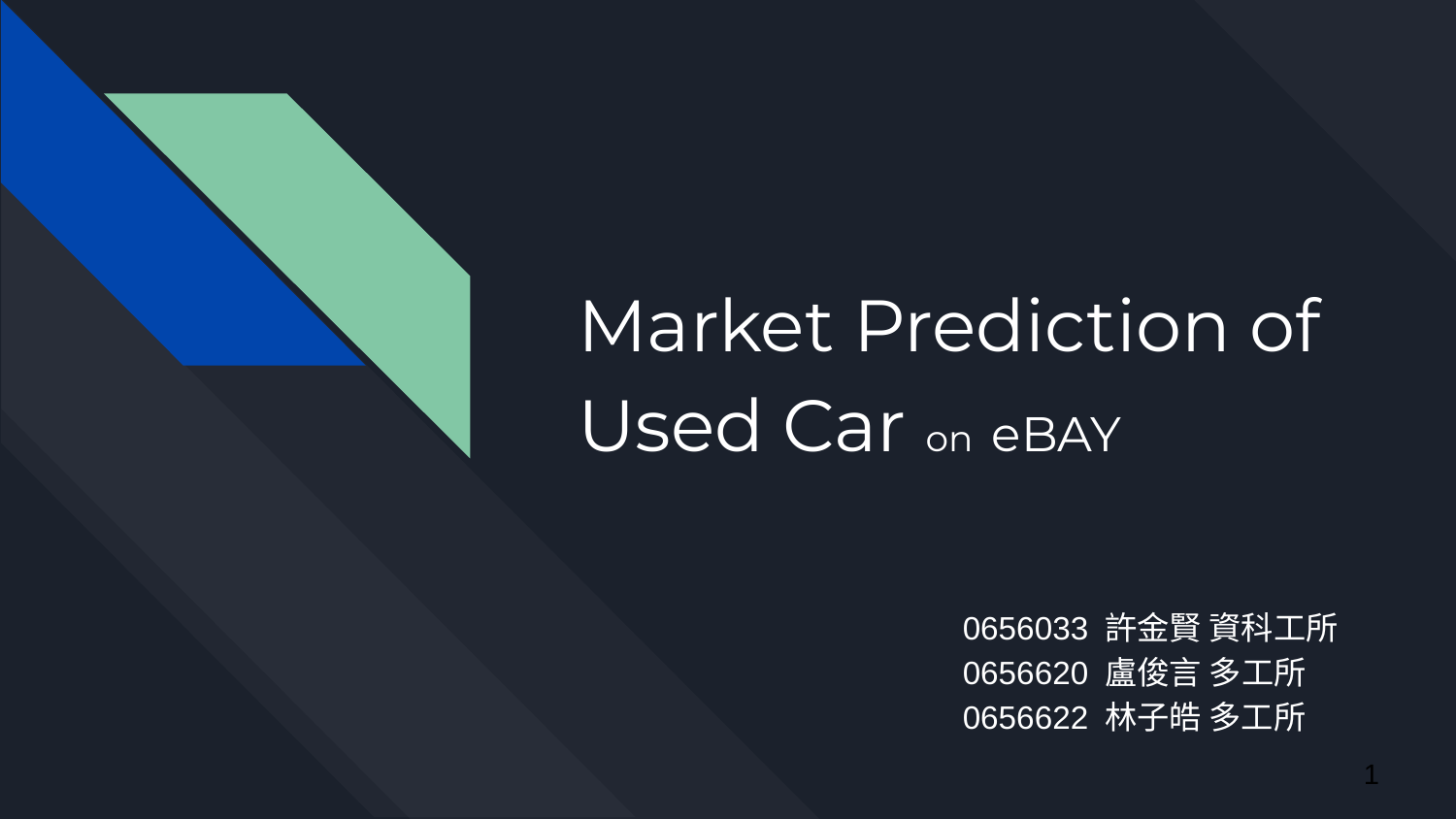

# Market Prediction of Used Car on eBAY
0656033 許金賢 資科工所
0656620 盧俊言 多工所
0656622 林子皓 多工所
1